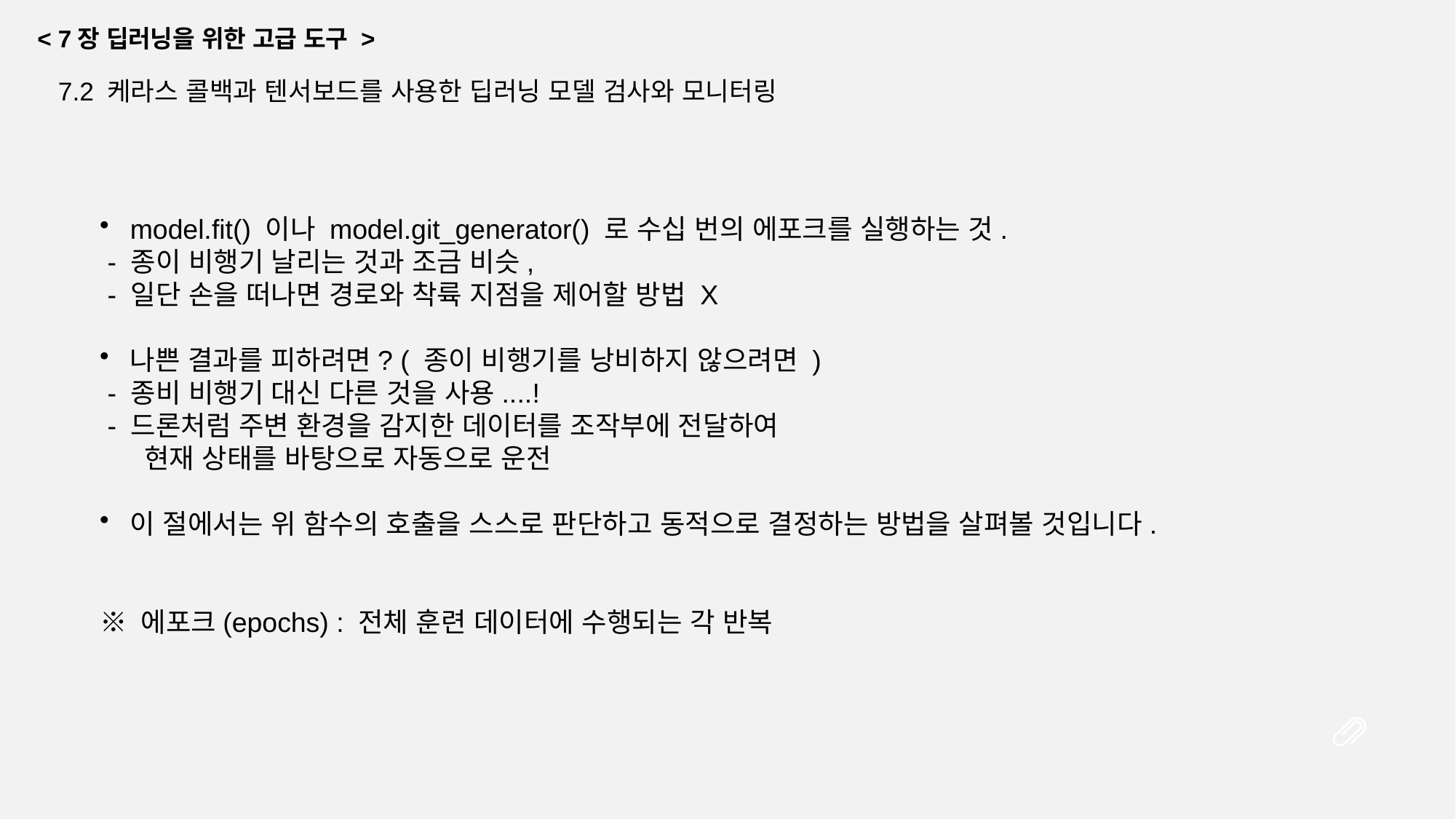

< 7장 딥러닝을 위한 고급 도구 >
7.2 케라스 콜백과 텐서보드를 사용한 딥러닝 모델 검사와 모니터링
model.fit() 이나 model.git_generator() 로 수십 번의 에포크를 실행하는 것.
 - 종이 비행기 날리는 것과 조금 비슷,
 - 일단 손을 떠나면 경로와 착륙 지점을 제어할 방법 X

나쁜 결과를 피하려면? ( 종이 비행기를 낭비하지 않으려면 )
 - 종비 비행기 대신 다른 것을 사용....!
 - 드론처럼 주변 환경을 감지한 데이터를 조작부에 전달하여
     현재 상태를 바탕으로 자동으로 운전

이 절에서는 위 함수의 호출을 스스로 판단하고 동적으로 결정하는 방법을 살펴볼 것입니다.

※ 에포크(epochs) : 전체 훈련 데이터에 수행되는 각 반복